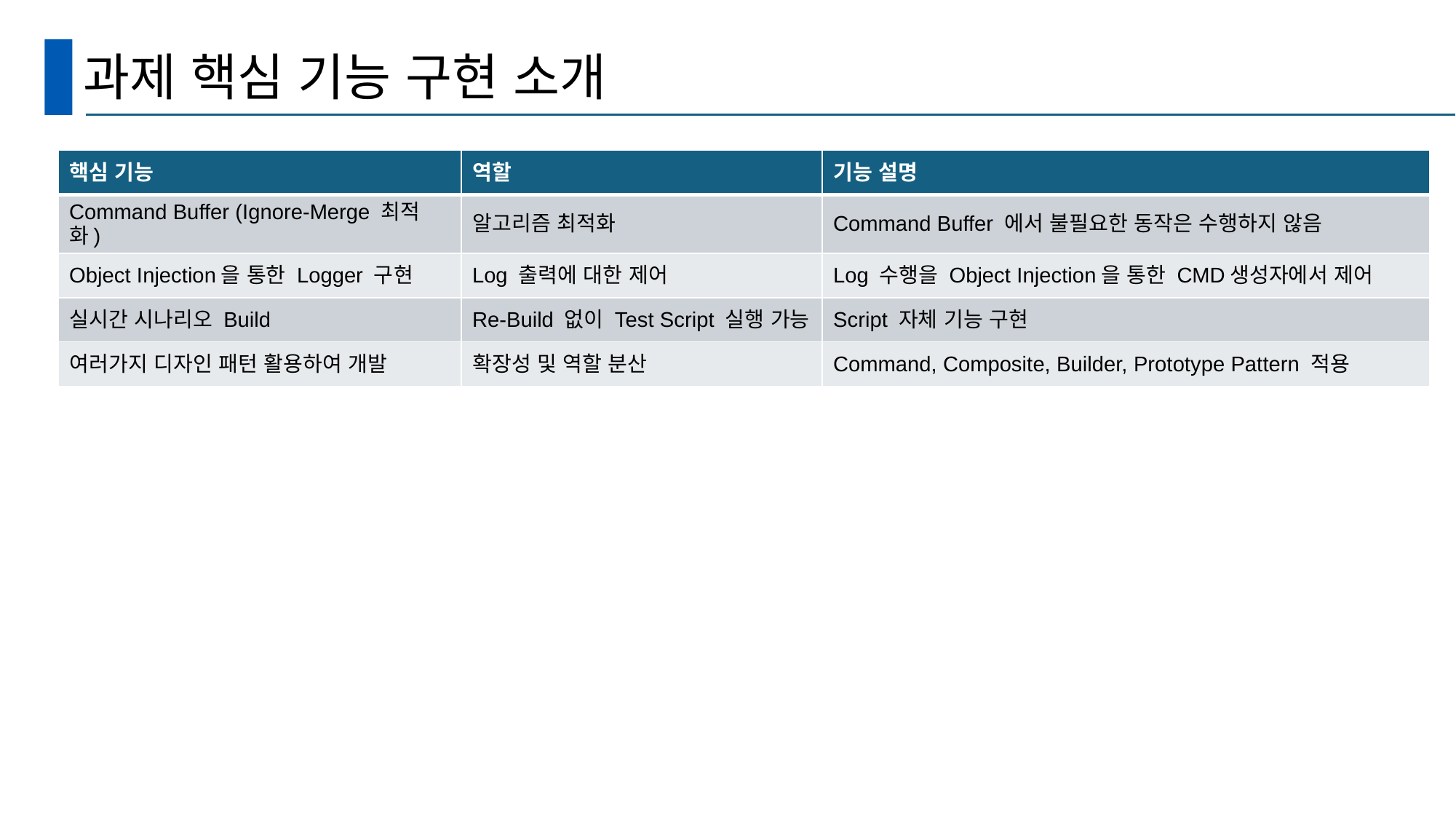

# 과제 핵심 기능 구현 소개
| 핵심 기능 | 역할 | 기능 설명 |
| --- | --- | --- |
| Command Buffer (Ignore-Merge 최적화) | 알고리즘 최적화 | Command Buffer 에서 불필요한 동작은 수행하지 않음 |
| Object Injection을 통한 Logger 구현 | Log 출력에 대한 제어 | Log 수행을 Object Injection을 통한 CMD생성자에서 제어 |
| 실시간 시나리오 Build | Re-Build 없이 Test Script 실행 가능 | Script 자체 기능 구현 |
| 여러가지 디자인 패턴 활용하여 개발 | 확장성 및 역할 분산 | Command, Composite, Builder, Prototype Pattern 적용 |